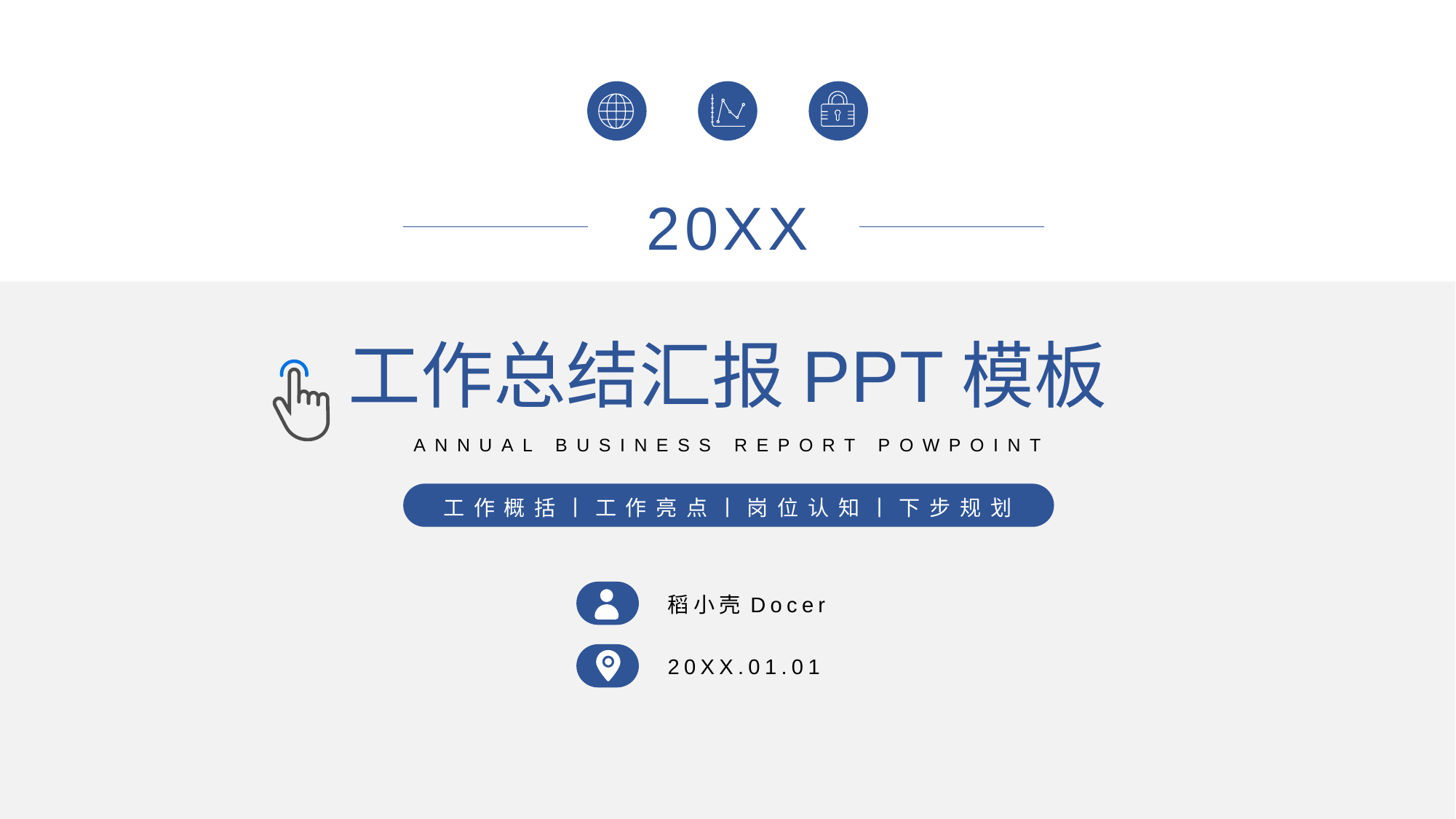

20XX

工作总结汇报PPT模板

ANNUAL BUSINESS REPORT POWPOINT

工作概括丨工作亮点丨岗位认知丨下步规划

稻小壳Docer

20XX.01.01